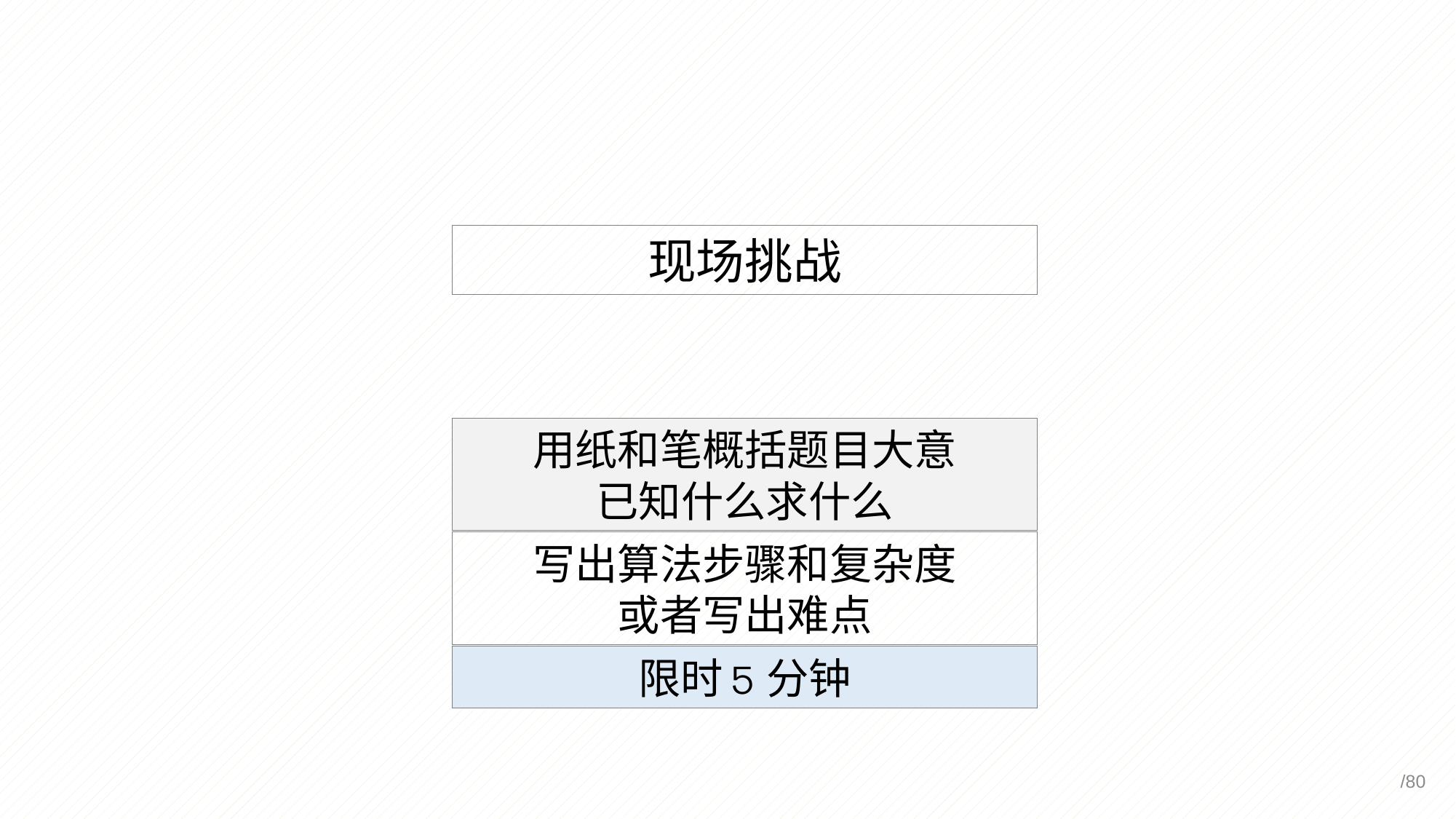

现场挑战
用纸和笔概括题目大意
已知什么求什么
写出算法步骤和复杂度
或者写出难点
限时5分钟